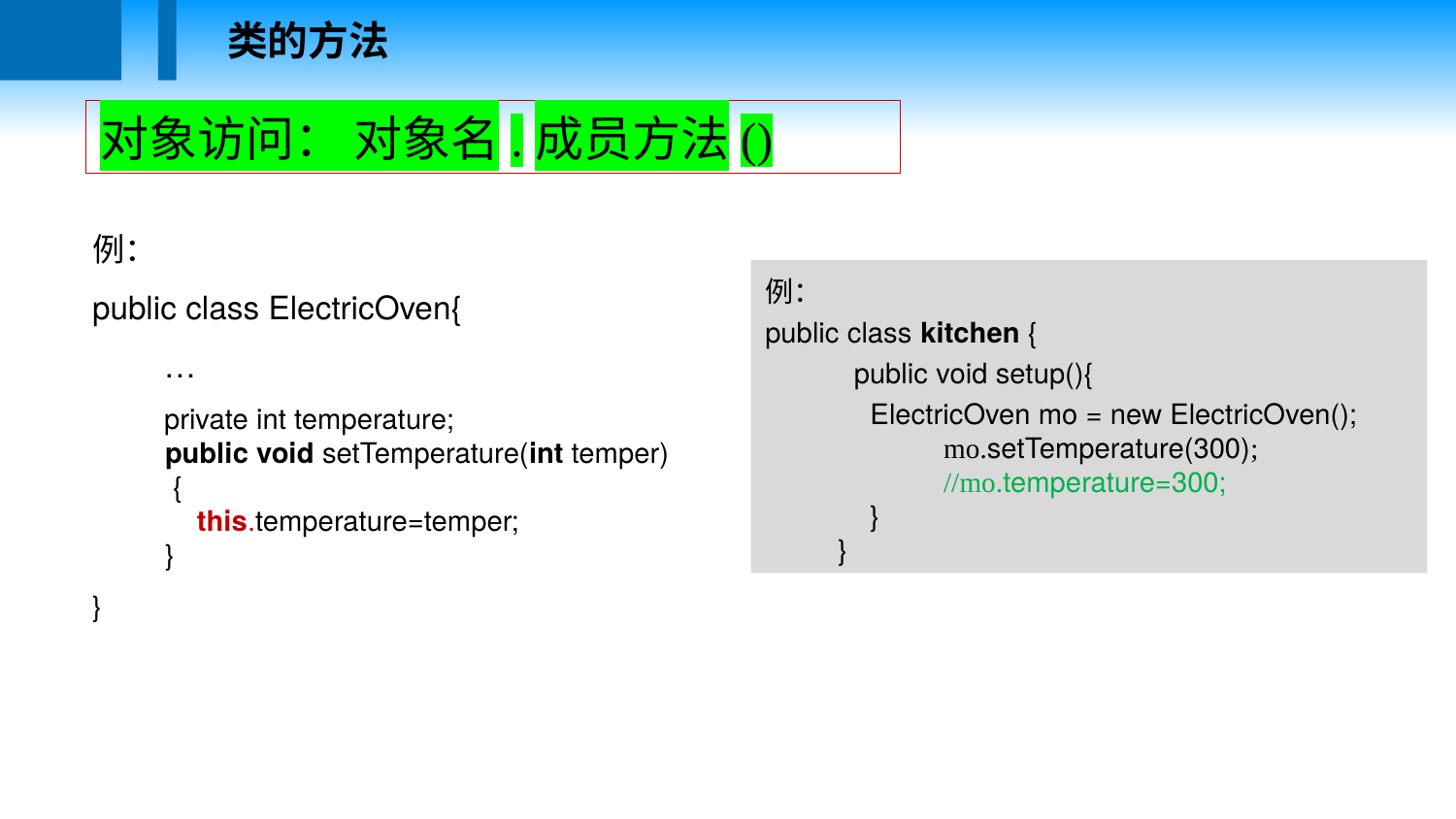

类的方法
对象访问： 对象名.成员方法()
例：
public class ElectricOven{
        …
         private int temperature;
public void setTemperature(int temper)
 {
    this.temperature=temper;
}
}

例：
public class kitchen {
  public void setup(){
    ElectricOven mo = new ElectricOven();
               mo.setTemperature(300);
               //mo.temperature=300;
    }
}